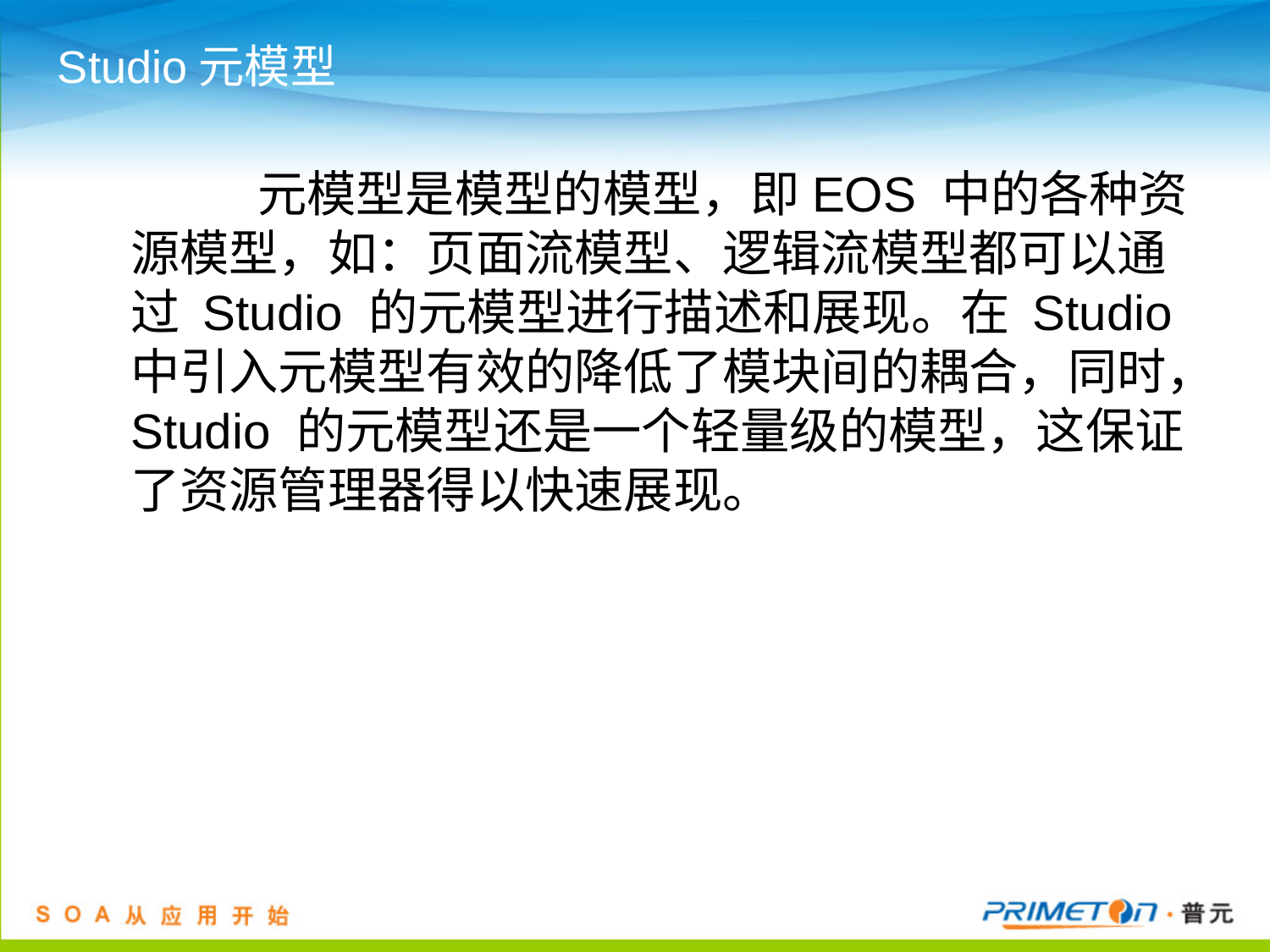

# Studio元模型
		元模型是模型的模型，即EOS 中的各种资源模型，如：页面流模型、逻辑流模型都可以通过 Studio 的元模型进行描述和展现。在 Studio 中引入元模型有效的降低了模块间的耦合，同时，Studio 的元模型还是一个轻量级的模型，这保证了资源管理器得以快速展现。